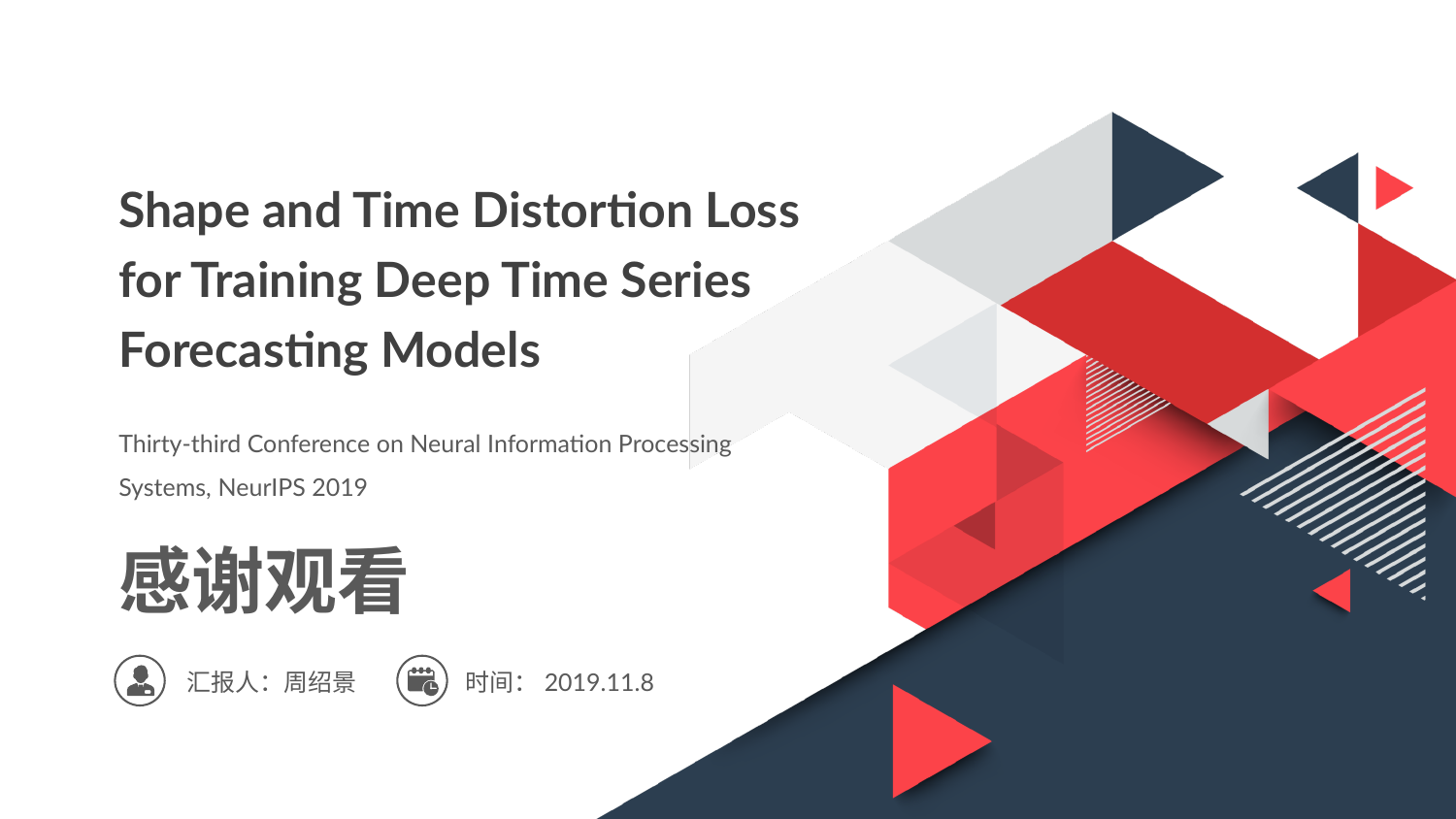

Shape and Time Distortion Loss for Training Deep Time Series Forecasting Models
Thirty-third Conference on Neural Information Processing Systems, NeurIPS 2019
感谢观看

汇报人：周绍景
时间：2019.11.8